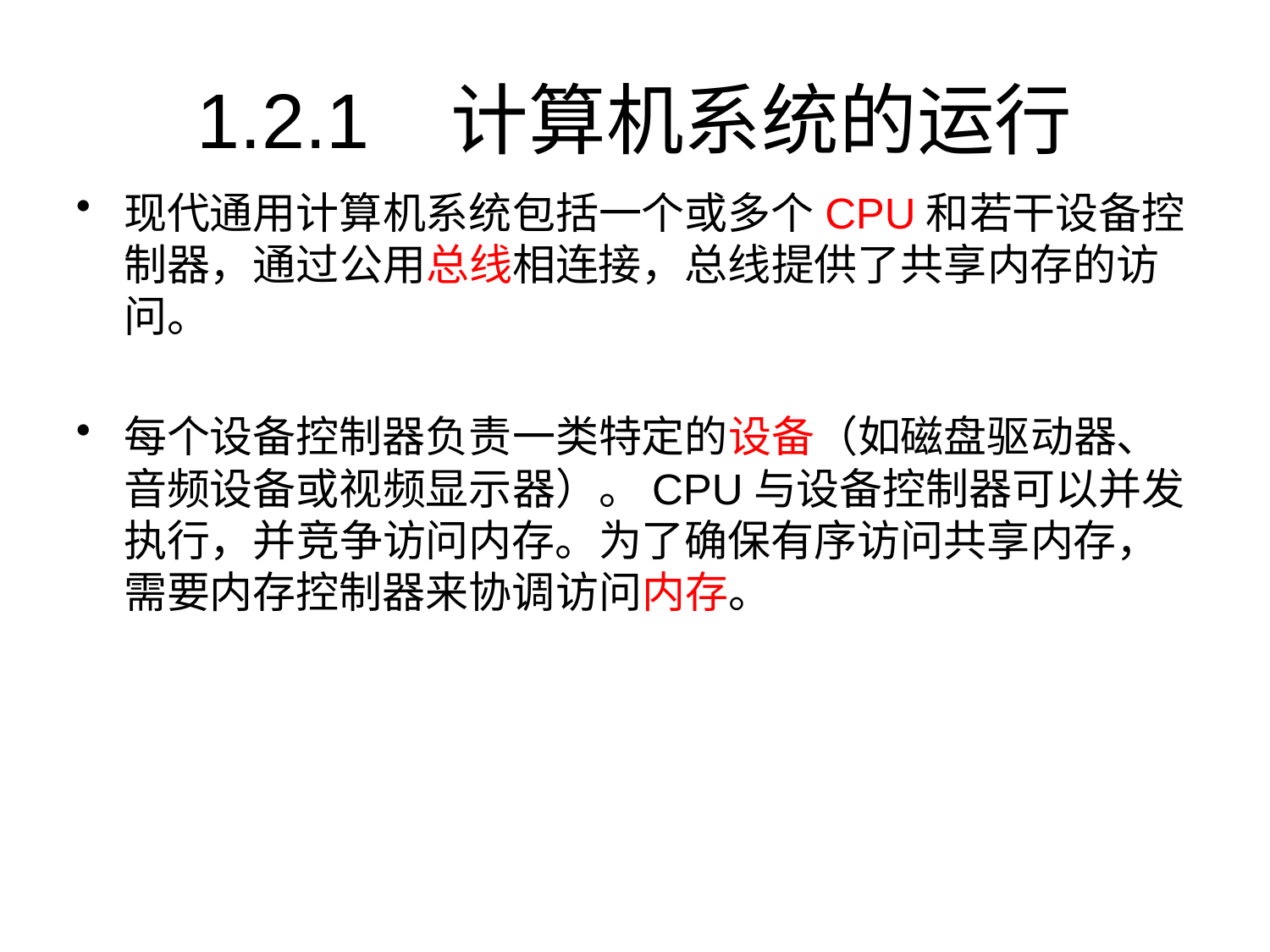

# 1.2.1	计算机系统的运行
现代通用计算机系统包括一个或多个CPU和若干设备控制器，通过公用总线相连接，总线提供了共享内存的访问。

每个设备控制器负责一类特定的设备（如磁盘驱动器、音频设备或视频显示器）。CPU与设备控制器可以并发执行，并竞争访问内存。为了确保有序访问共享内存，需要内存控制器来协调访问内存。